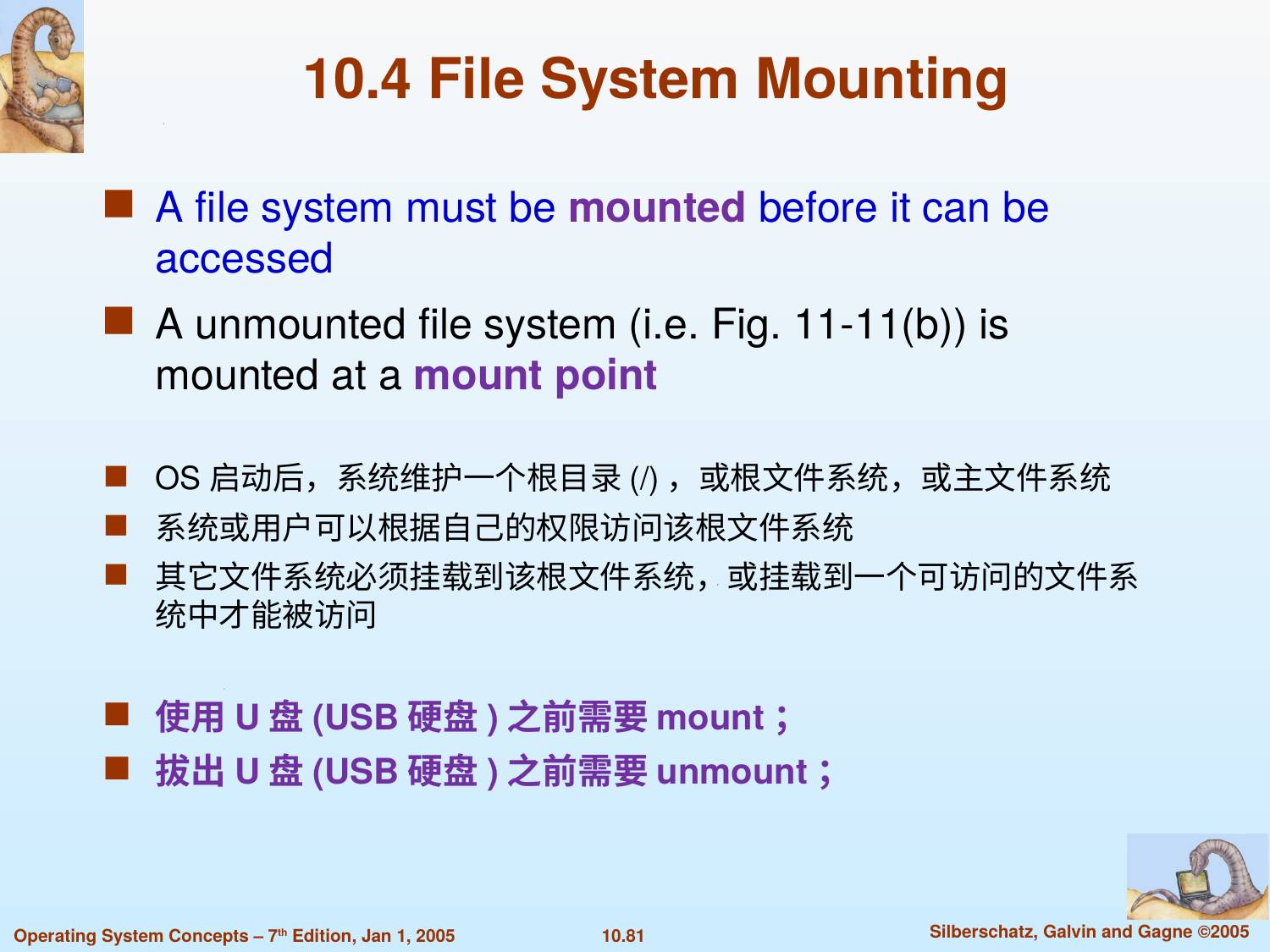

10.4 File System Mounting
A file system must be mounted before it can be accessed
A unmounted file system (i.e. Fig. 11-11(b)) is mounted at a mount point

OS启动后，系统维护一个根目录(/)，或根文件系统，或主文件系统
系统或用户可以根据自己的权限访问该根文件系统
其它文件系统必须挂载到该根文件系统，或挂载到一个可访问的文件系统中才能被访问

使用U盘(USB硬盘)之前需要mount；
拔出U盘(USB硬盘)之前需要unmount；